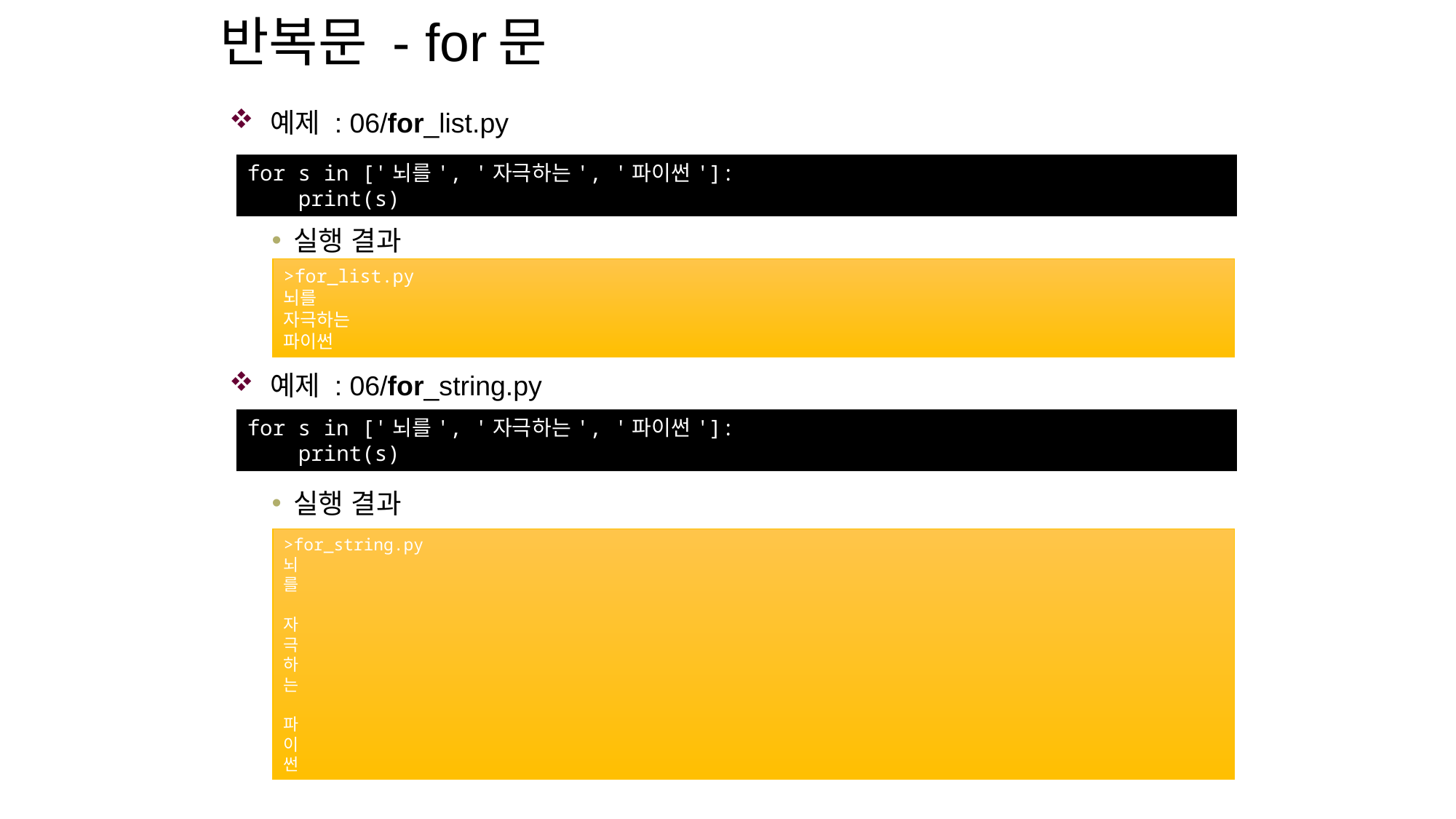

# 반복문 - for문
예제 : 06/for_list.py

실행 결과

예제 : 06/for_string.py

실행 결과

for s in ['뇌를', '자극하는', '파이썬']:
    print(s)
>for_list.py
뇌를
자극하는
파이썬
for s in ['뇌를', '자극하는', '파이썬']:
    print(s)
>for_string.py
뇌
를

자
극
하
는

파
이
썬